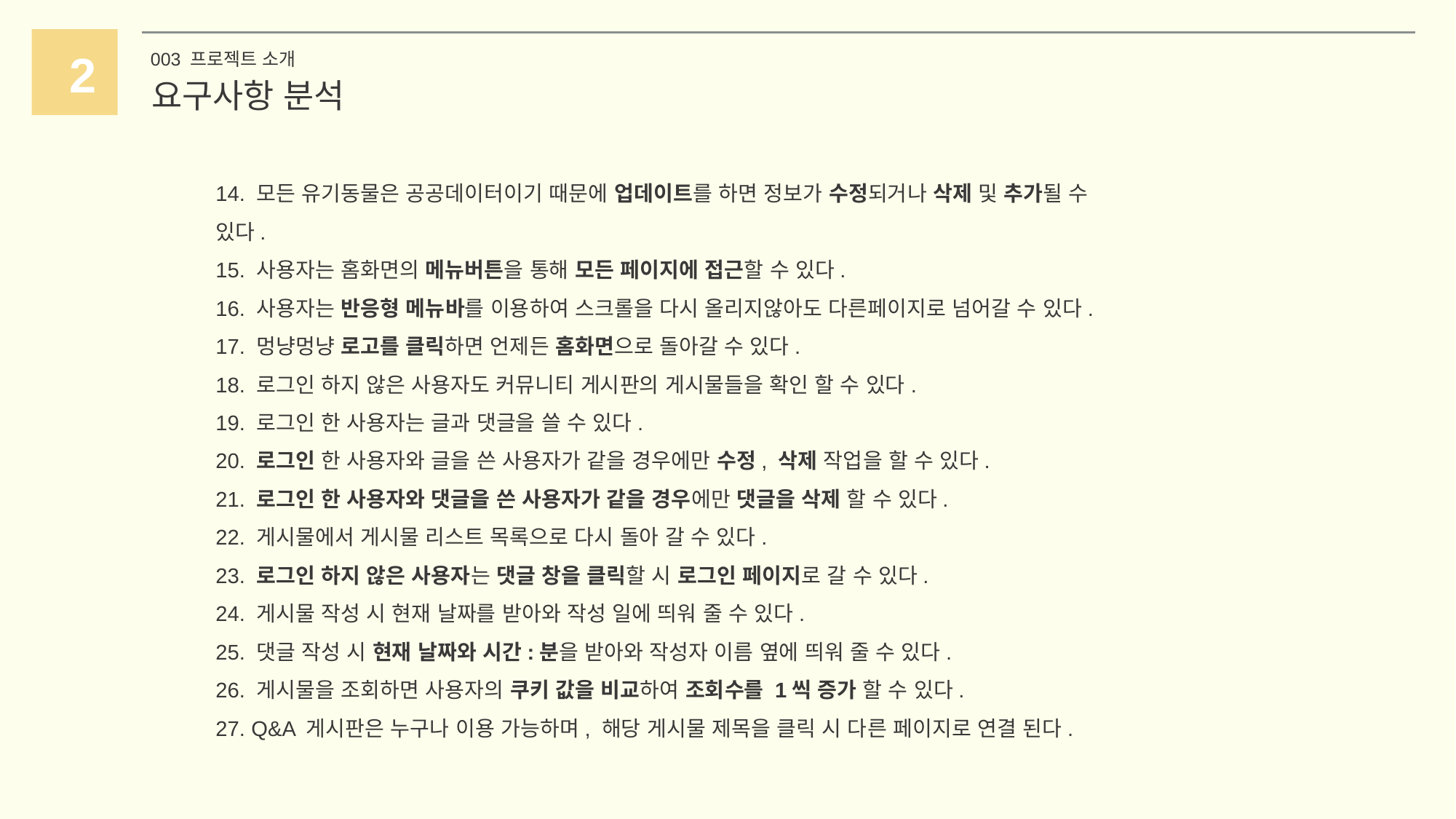

2
003 프로젝트 소개
요구사항 분석
14. 모든 유기동물은 공공데이터이기 때문에 업데이트를 하면 정보가 수정되거나 삭제 및 추가될 수 있다.
15. 사용자는 홈화면의 메뉴버튼을 통해 모든 페이지에 접근할 수 있다.
16. 사용자는 반응형 메뉴바를 이용하여 스크롤을 다시 올리지않아도 다른페이지로 넘어갈 수 있다.
17. 멍냥멍냥 로고를 클릭하면 언제든 홈화면으로 돌아갈 수 있다.
18. 로그인 하지 않은 사용자도 커뮤니티 게시판의 게시물들을 확인 할 수 있다.
19. 로그인 한 사용자는 글과 댓글을 쓸 수 있다.
20. 로그인 한 사용자와 글을 쓴 사용자가 같을 경우에만 수정, 삭제 작업을 할 수 있다.
21. 로그인 한 사용자와 댓글을 쓴 사용자가 같을 경우에만 댓글을 삭제 할 수 있다.
22. 게시물에서 게시물 리스트 목록으로 다시 돌아 갈 수 있다.
23. 로그인 하지 않은 사용자는 댓글 창을 클릭할 시 로그인 페이지로 갈 수 있다.
24. 게시물 작성 시 현재 날짜를 받아와 작성 일에 띄워 줄 수 있다.
25. 댓글 작성 시 현재 날짜와 시간:분을 받아와 작성자 이름 옆에 띄워 줄 수 있다.
26. 게시물을 조회하면 사용자의 쿠키 값을 비교하여 조회수를 1씩 증가 할 수 있다.
27. Q&A 게시판은 누구나 이용 가능하며, 해당 게시물 제목을 클릭 시 다른 페이지로 연결 된다.